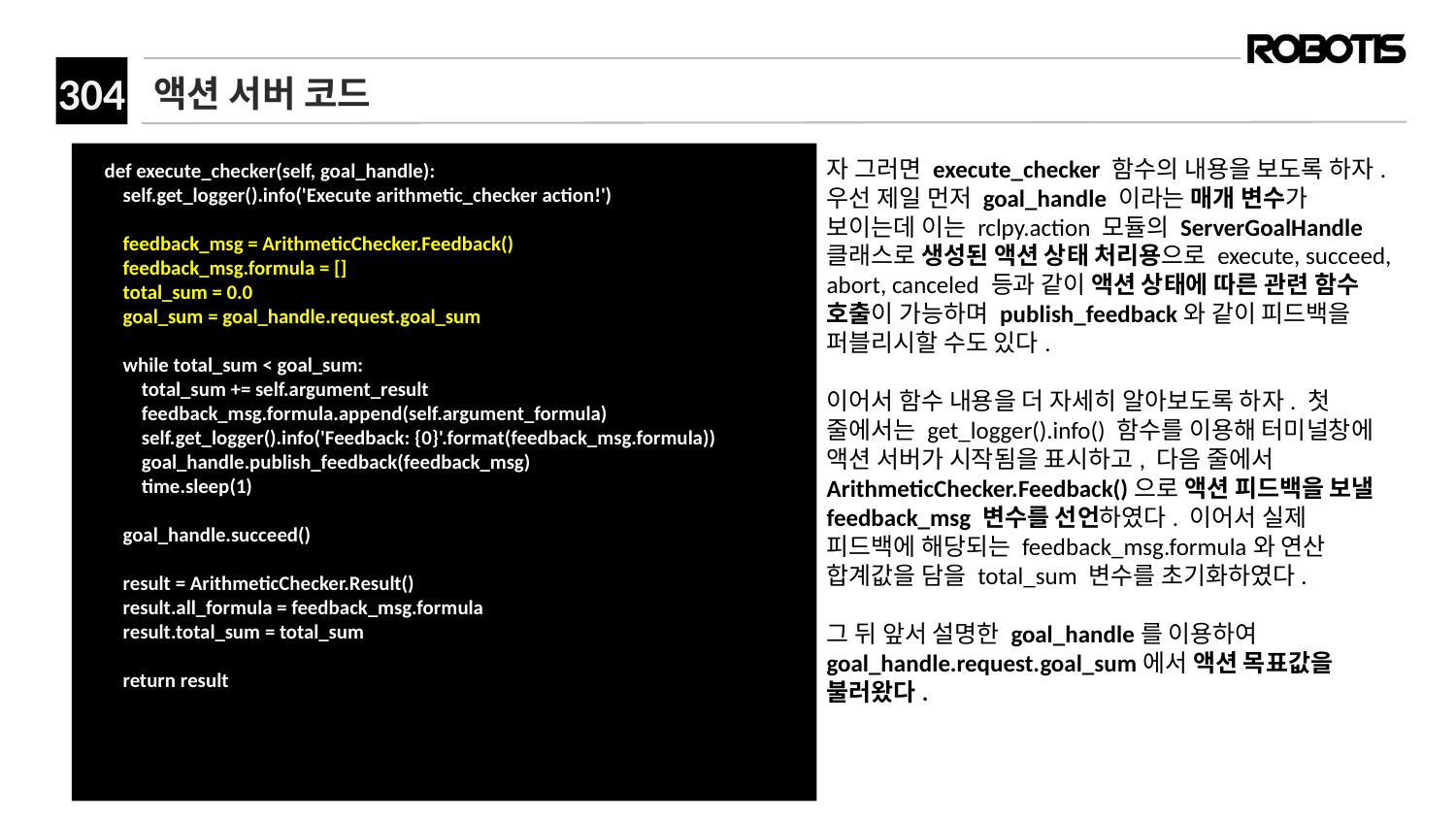

# 액션 서버 코드
    def execute_checker(self, goal_handle):
        self.get_logger().info('Execute arithmetic_checker action!')

        feedback_msg = ArithmeticChecker.Feedback()
        feedback_msg.formula = []
        total_sum = 0.0
        goal_sum = goal_handle.request.goal_sum

        while total_sum < goal_sum:
            total_sum += self.argument_result
            feedback_msg.formula.append(self.argument_formula)
            self.get_logger().info('Feedback: {0}'.format(feedback_msg.formula))
            goal_handle.publish_feedback(feedback_msg)
            time.sleep(1)

        goal_handle.succeed()

        result = ArithmeticChecker.Result()
        result.all_formula = feedback_msg.formula
        result.total_sum = total_sum

        return result

자 그러면 execute_checker 함수의 내용을 보도록 하자. 우선 제일 먼저 goal_handle 이라는 매개 변수가 보이는데 이는 rclpy.action 모듈의 ServerGoalHandle 클래스로 생성된 액션 상태 처리용으로 execute, succeed, abort, canceled 등과 같이 액션 상태에 따른 관련 함수 호출이 가능하며 publish_feedback와 같이 피드백을 퍼블리시할 수도 있다.

이어서 함수 내용을 더 자세히 알아보도록 하자. 첫 줄에서는 get_logger().info() 함수를 이용해 터미널창에 액션 서버가 시작됨을 표시하고, 다음 줄에서 ArithmeticChecker.Feedback()으로 액션 피드백을 보낼 feedback_msg 변수를 선언하였다. 이어서 실제 피드백에 해당되는 feedback_msg.formula와 연산 합계값을 담을 total_sum 변수를 초기화하였다.

그 뒤 앞서 설명한 goal_handle를 이용하여 goal_handle.request.goal_sum에서 액션 목표값을 불러왔다.